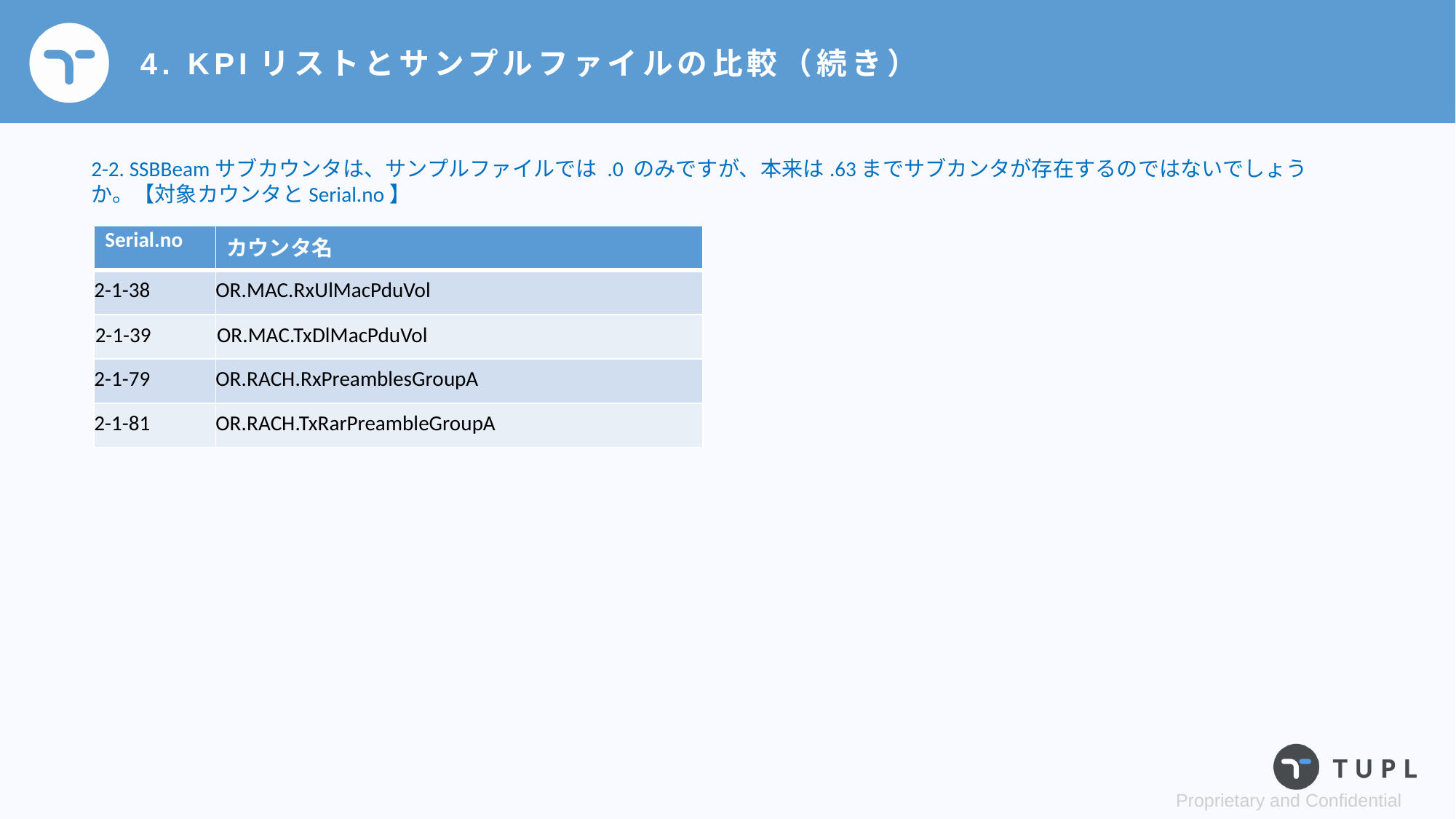

# 4. KPIリストとサンプルファイルの比較（続き）

2-2. SSBBeamサブカウンタは、サンプルファイルでは .0 のみですが、本来は.63までサブカンタが存在するのではないでしょうか。【対象カウンタとSerial.no】

| Serial.no | カウンタ名 |
| --- | --- |
| 2-1-38 | OR.MAC.RxUlMacPduVol |
| 2-1-39 | OR.MAC.TxDlMacPduVol |
| 2-1-79 | OR.RACH.RxPreamblesGroupA |
| 2-1-81 | OR.RACH.TxRarPreambleGroupA |